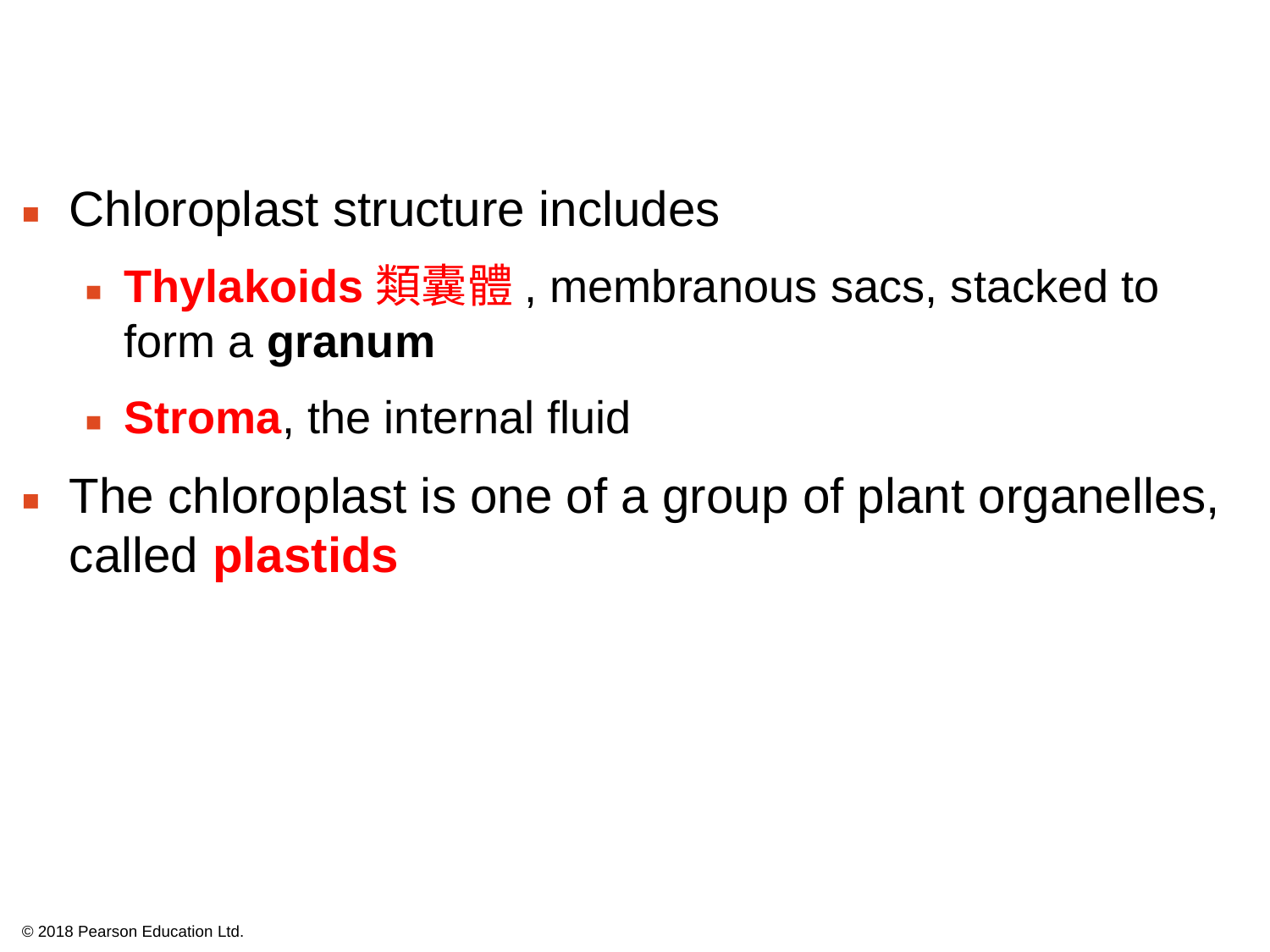

Chloroplast structure includes
Thylakoids類囊體, membranous sacs, stacked to form a granum
Stroma, the internal fluid
The chloroplast is one of a group of plant organelles, called plastids
© 2018 Pearson Education Ltd.